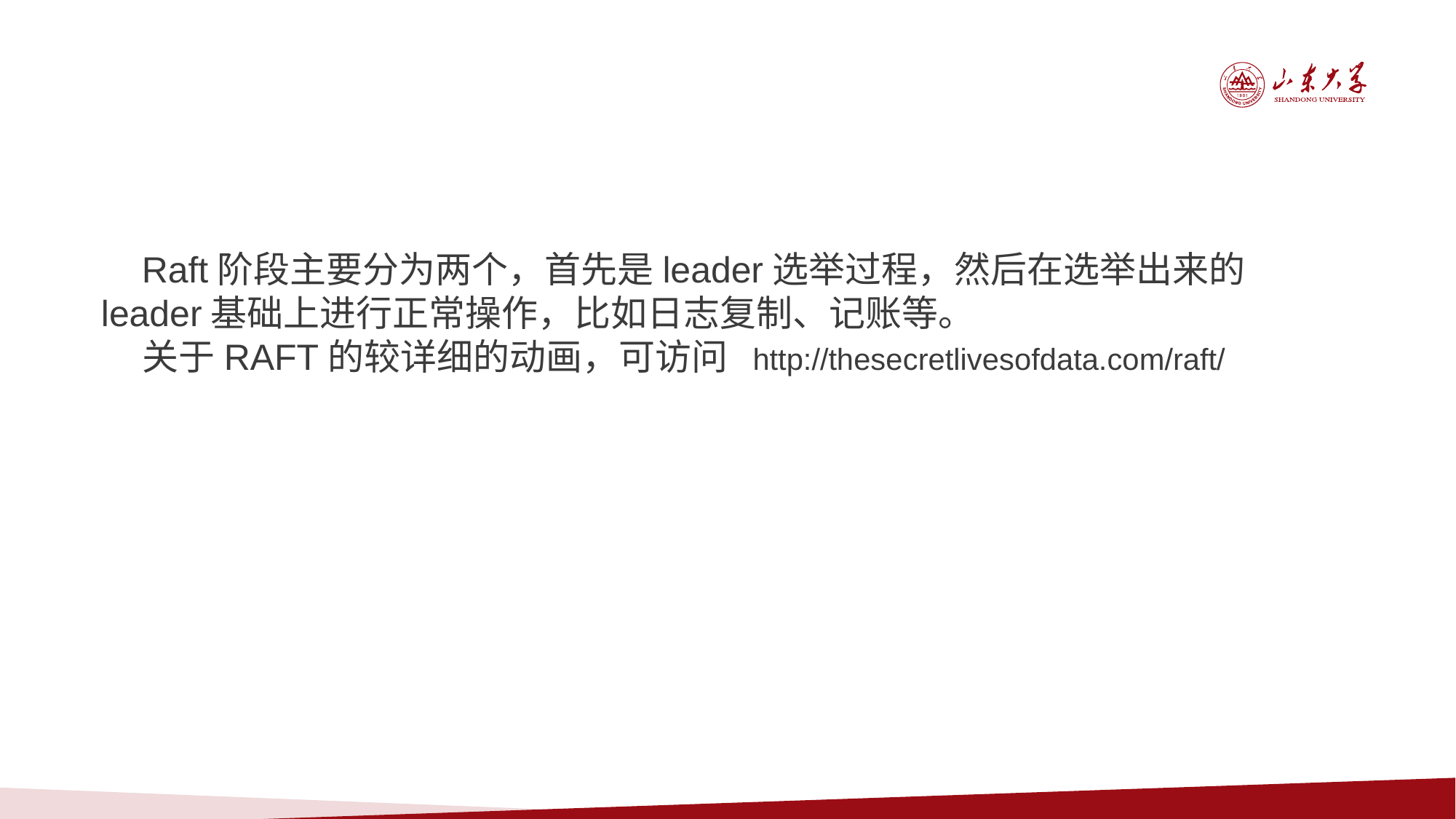

Raft阶段主要分为两个，首先是leader选举过程，然后在选举出来的leader基础上进行正常操作，比如日志复制、记账等。
    关于RAFT的较详细的动画，可访问  http://thesecretlivesofdata.com/raft/